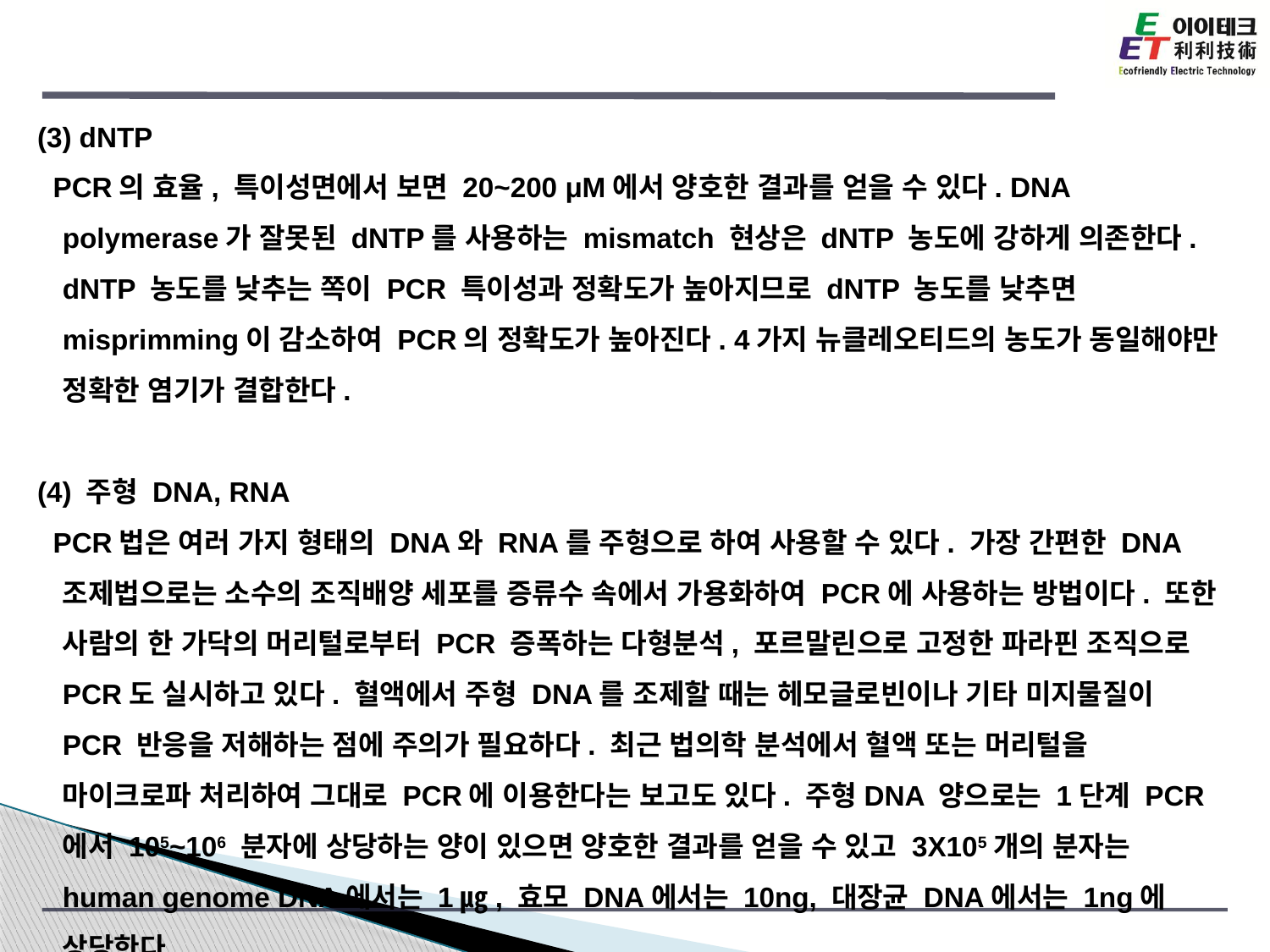

(3) dNTP
  PCR의 효율, 특이성면에서 보면 20~200 μM에서 양호한 결과를 얻을 수 있다. DNA polymerase가 잘못된 dNTP를 사용하는 mismatch 현상은 dNTP 농도에 강하게 의존한다. dNTP 농도를 낮추는 쪽이 PCR 특이성과 정확도가 높아지므로 dNTP 농도를 낮추면 misprimming이 감소하여 PCR의 정확도가 높아진다. 4가지 뉴클레오티드의 농도가 동일해야만 정확한 염기가 결합한다.

(4) 주형 DNA, RNA
  PCR법은 여러 가지 형태의 DNA와 RNA를 주형으로 하여 사용할 수 있다. 가장 간편한 DNA 조제법으로는 소수의 조직배양 세포를 증류수 속에서 가용화하여 PCR에 사용하는 방법이다. 또한 사람의 한 가닥의 머리털로부터 PCR 증폭하는 다형분석, 포르말린으로 고정한 파라핀 조직으로 PCR도 실시하고 있다. 혈액에서 주형 DNA를 조제할 때는 헤모글로빈이나 기타 미지물질이 PCR 반응을 저해하는 점에 주의가 필요하다. 최근 법의학 분석에서 혈액 또는 머리털을 마이크로파 처리하여 그대로 PCR에 이용한다는 보고도 있다. 주형DNA 양으로는 1단계 PCR에서 105~106 분자에 상당하는 양이 있으면 양호한 결과를 얻을 수 있고 3X105개의 분자는 human genome DNA에서는 1㎍, 효모 DNA에서는 10ng, 대장균 DNA에서는 1ng에 상당한다.